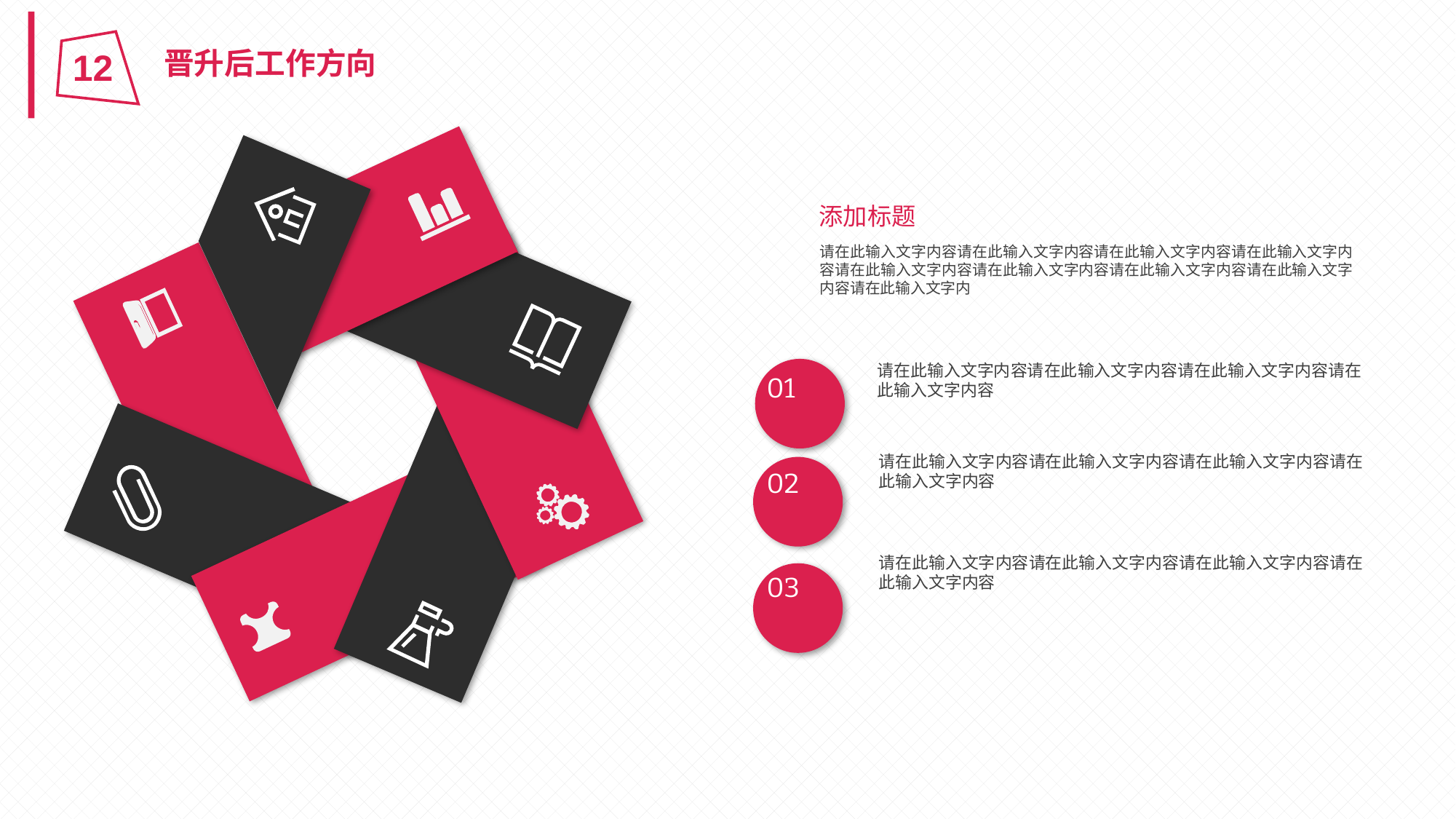

晋升后工作方向
12

添加标题
请在此输入文字内容请在此输入文字内容请在此输入文字内容请在此输入文字内容请在此输入文字内容请在此输入文字内容请在此输入文字内容请在此输入文字内容请在此输入文字内

请在此输入文字内容请在此输入文字内容请在此输入文字内容请在此输入文字内容

01
请在此输入文字内容请在此输入文字内容请在此输入文字内容请在此输入文字内容

02

请在此输入文字内容请在此输入文字内容请在此输入文字内容请在此输入文字内容

03